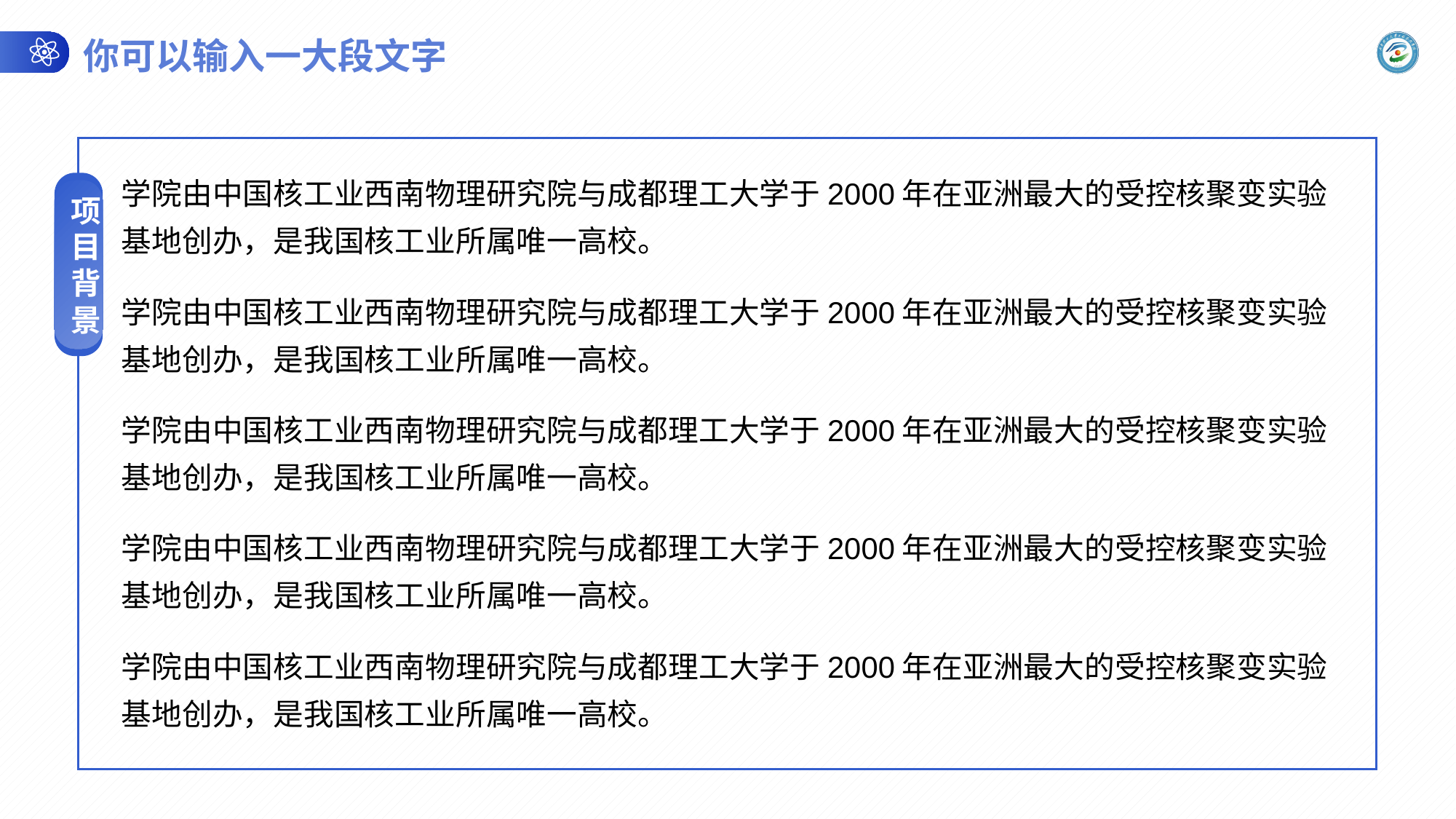

你可以输入一大段文字
学院由中国核工业西南物理研究院与成都理工大学于2000年在亚洲最大的受控核聚变实验基地创办，是我国核工业所属唯一高校。

学院由中国核工业西南物理研究院与成都理工大学于2000年在亚洲最大的受控核聚变实验基地创办，是我国核工业所属唯一高校。

学院由中国核工业西南物理研究院与成都理工大学于2000年在亚洲最大的受控核聚变实验基地创办，是我国核工业所属唯一高校。

学院由中国核工业西南物理研究院与成都理工大学于2000年在亚洲最大的受控核聚变实验基地创办，是我国核工业所属唯一高校。

学院由中国核工业西南物理研究院与成都理工大学于2000年在亚洲最大的受控核聚变实验基地创办，是我国核工业所属唯一高校。

项目背景